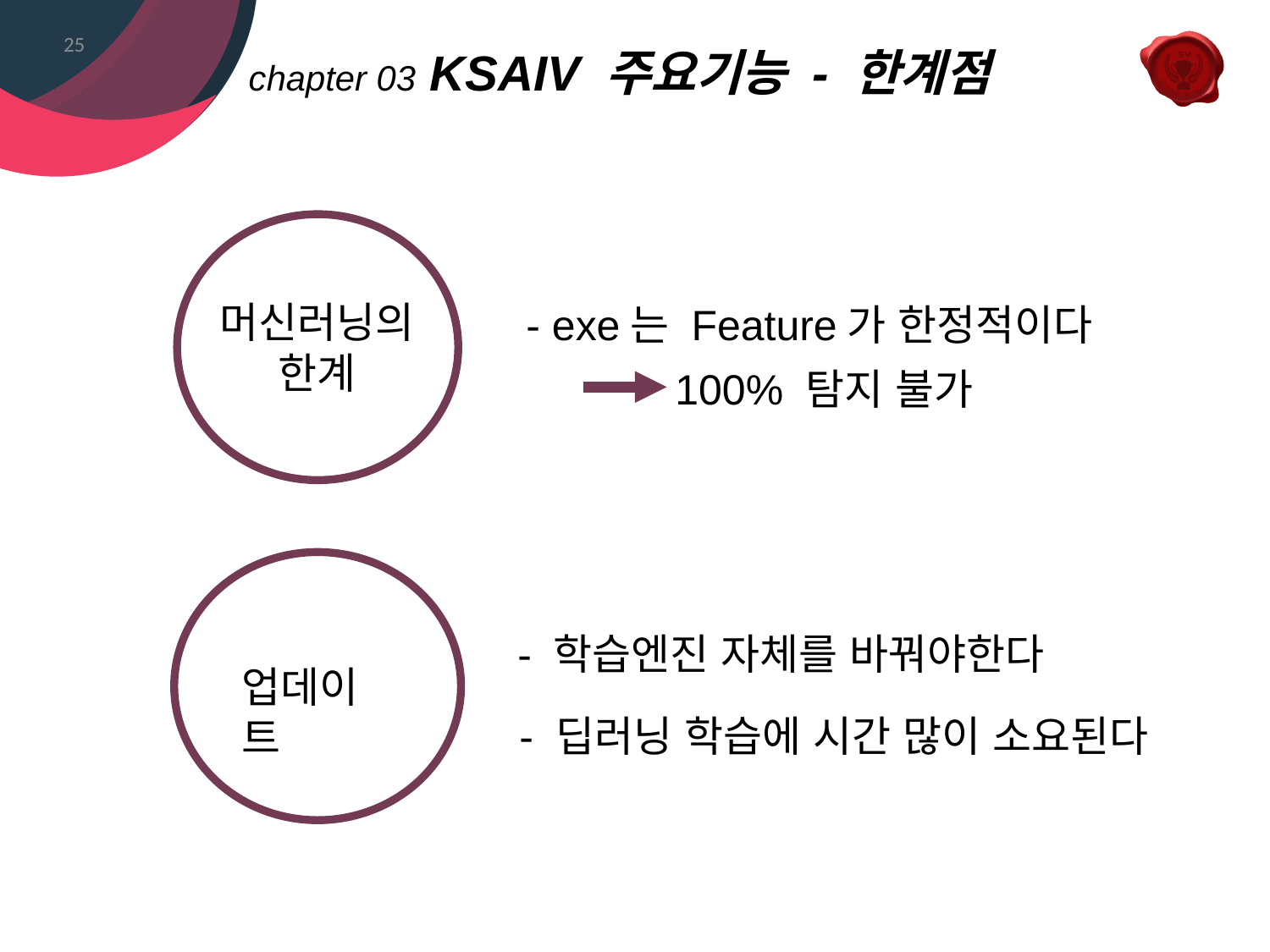

25

머신러닝의 한계
- exe는 Feature가 한정적이다
100% 탐지 불가

업데이트
- 학습엔진 자체를 바꿔야한다
- 딥러닝 학습에 시간 많이 소요된다